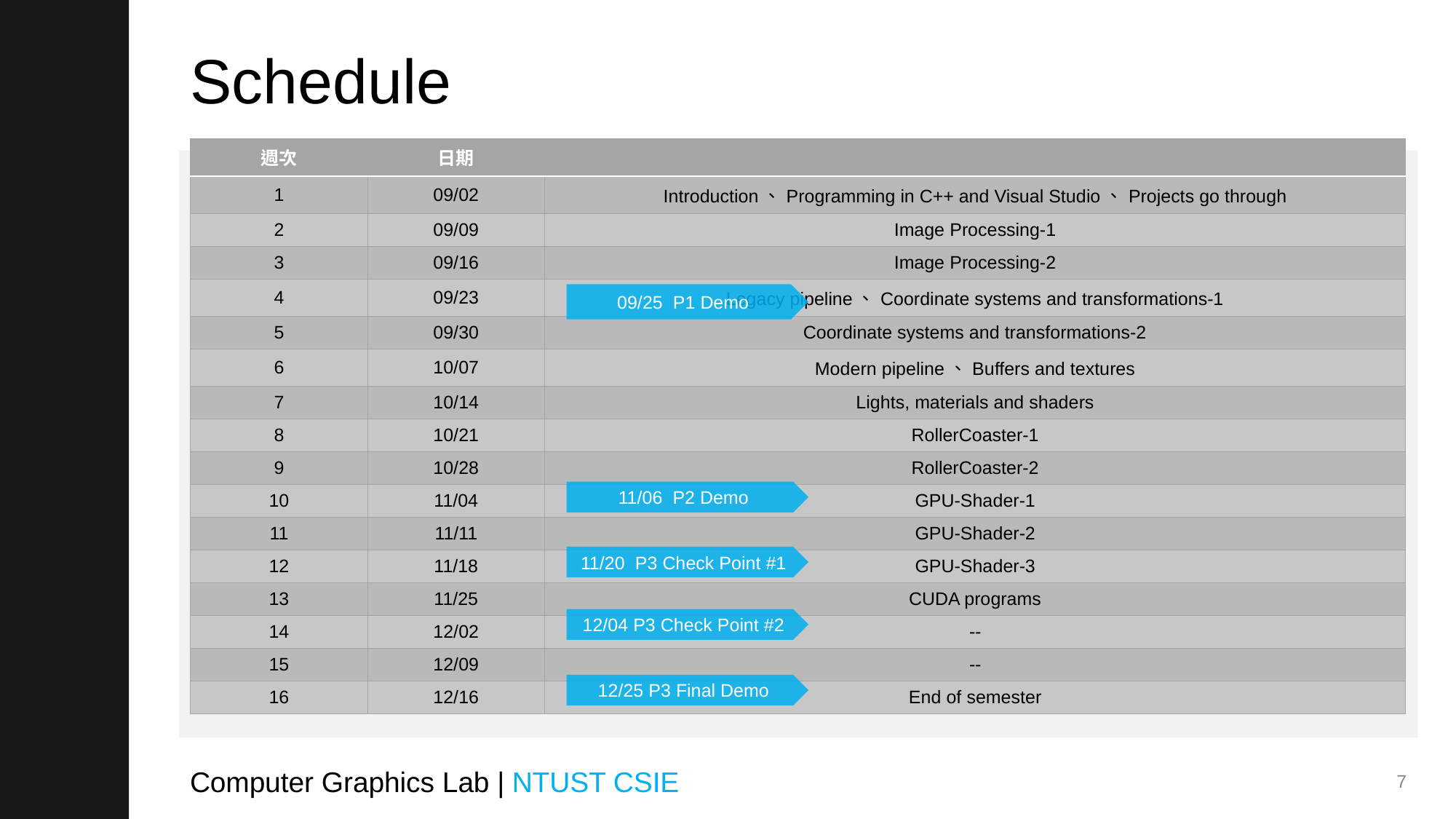

# Schedule
| 週次 | 日期 |  |
| --- | --- | --- |
| 1 | 09/02 | Introduction、Programming in C++ and Visual Studio、Projects go through |
| 2 | 09/09 | Image Processing-1 |
| 3 | 09/16 | Image Processing-2 |
| 4 | 09/23 | Legacy pipeline、Coordinate systems and transformations-1 |
| 5 | 09/30 | Coordinate systems and transformations-2 |
| 6 | 10/07 | Modern pipeline、Buffers and textures |
| 7 | 10/14 | Lights, materials and shaders |
| 8 | 10/21 | RollerCoaster-1 |
| 9 | 10/28 | RollerCoaster-2 |
| 10 | 11/04 | GPU-Shader-1 |
| 11 | 11/11 | GPU-Shader-2 |
| 12 | 11/18 | GPU-Shader-3 |
| 13 | 11/25 | CUDA programs |
| 14 | 12/02 | -- |
| 15 | 12/09 | -- |
| 16 | 12/16 | End of semester |
09/25  P1 Demo
11/06  P2 Demo
11/20  P3 Check Point #1
12/04 P3 Check Point #2
12/25 P3 Final Demo